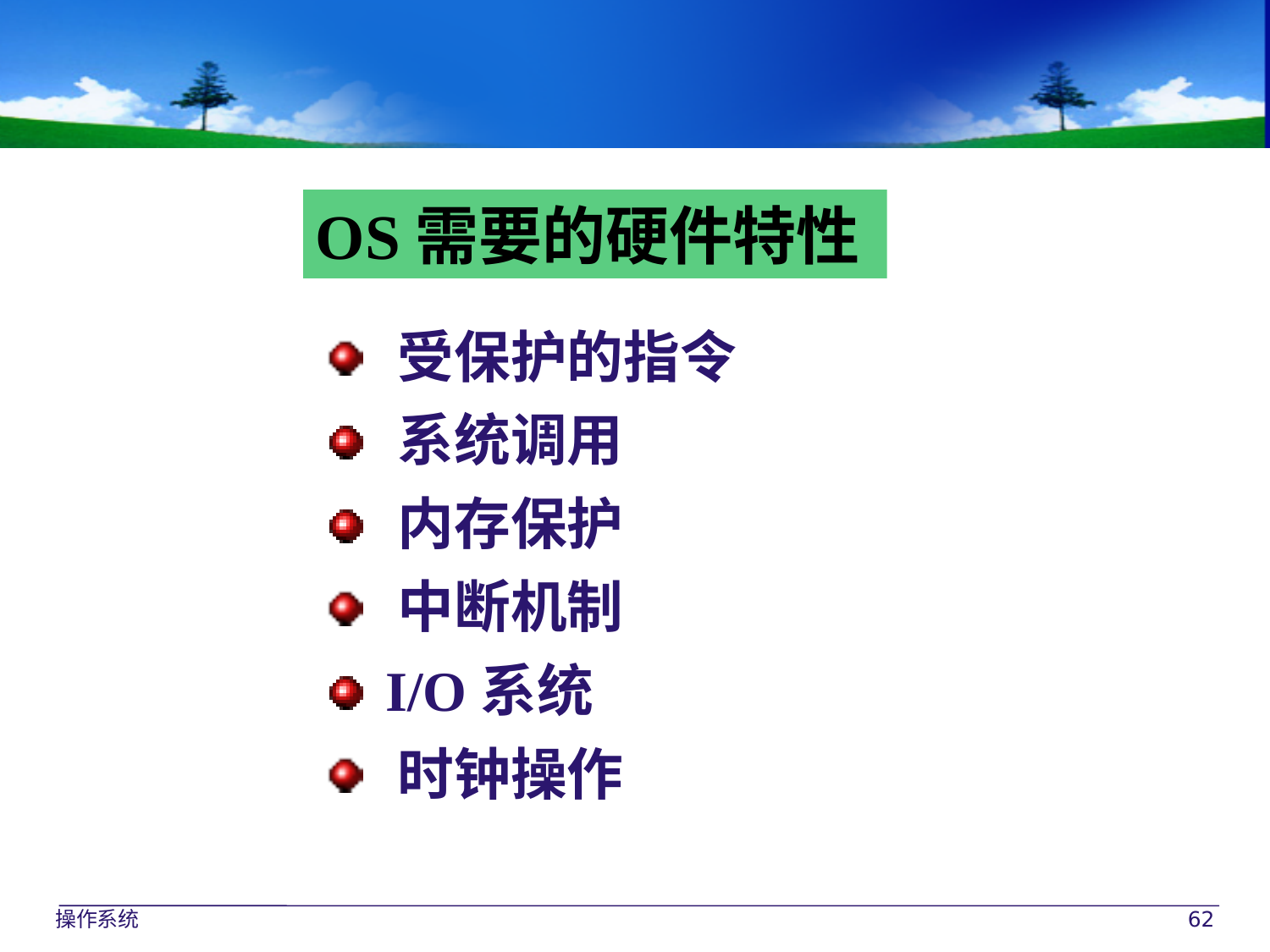

OS需要的硬件特性
 受保护的指令
 系统调用
 内存保护
 中断机制
 I/O系统
 时钟操作
操作系统
62